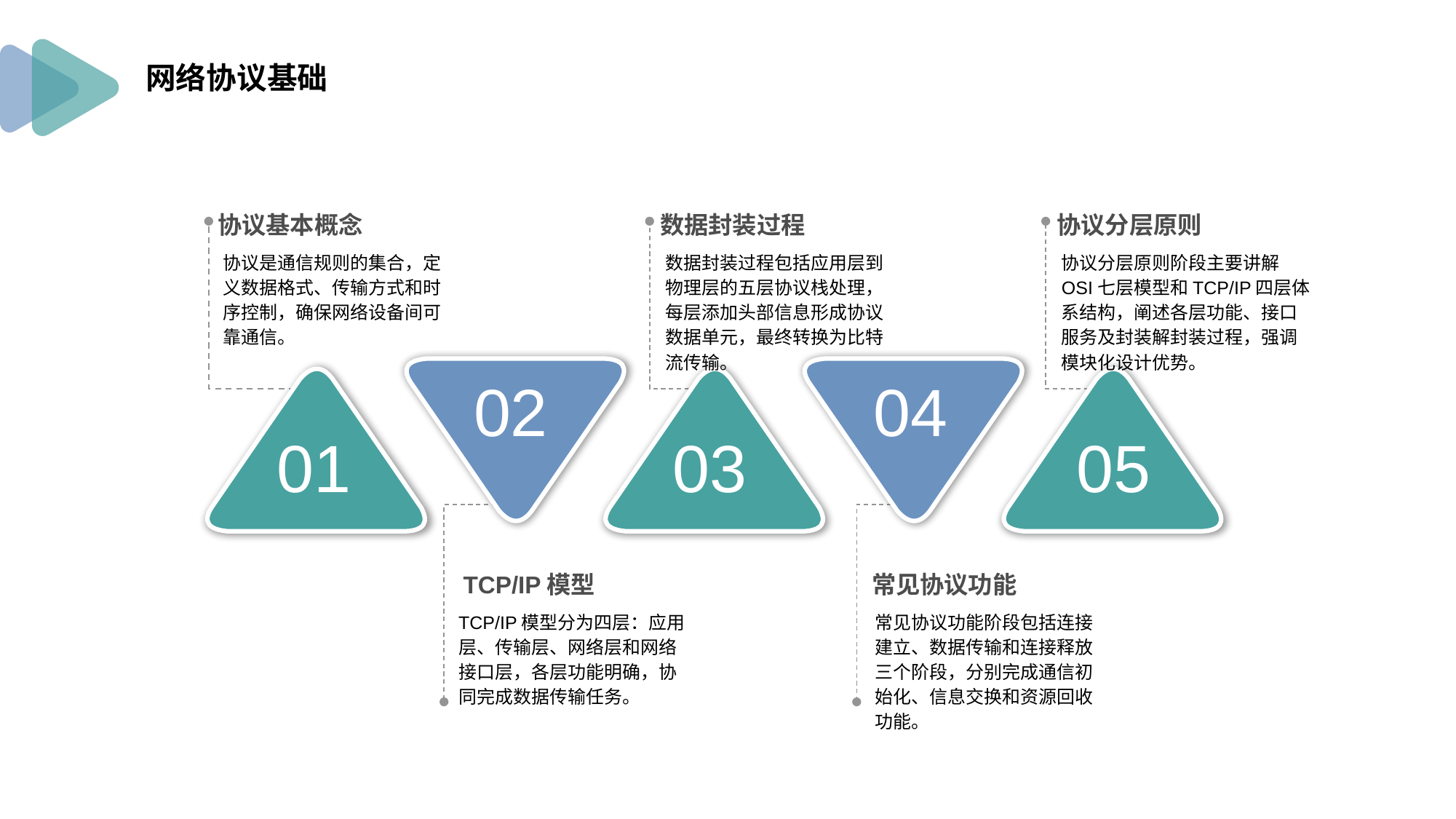

网络协议基础
协议基本概念
协议是通信规则的集合，定义数据格式、传输方式和时序控制，确保网络设备间可靠通信。
数据封装过程
数据封装过程包括应用层到物理层的五层协议栈处理，每层添加头部信息形成协议数据单元，最终转换为比特流传输。
协议分层原则
协议分层原则阶段主要讲解OSI七层模型和TCP/IP四层体系结构，阐述各层功能、接口服务及封装解封装过程，强调模块化设计优势。

02

04

01

03

05

TCP/IP模型
TCP/IP模型分为四层：应用层、传输层、网络层和网络接口层，各层功能明确，协同完成数据传输任务。
常见协议功能
常见协议功能阶段包括连接建立、数据传输和连接释放三个阶段，分别完成通信初始化、信息交换和资源回收功能。
PPT模板 http://www.1ppt.com/moban/